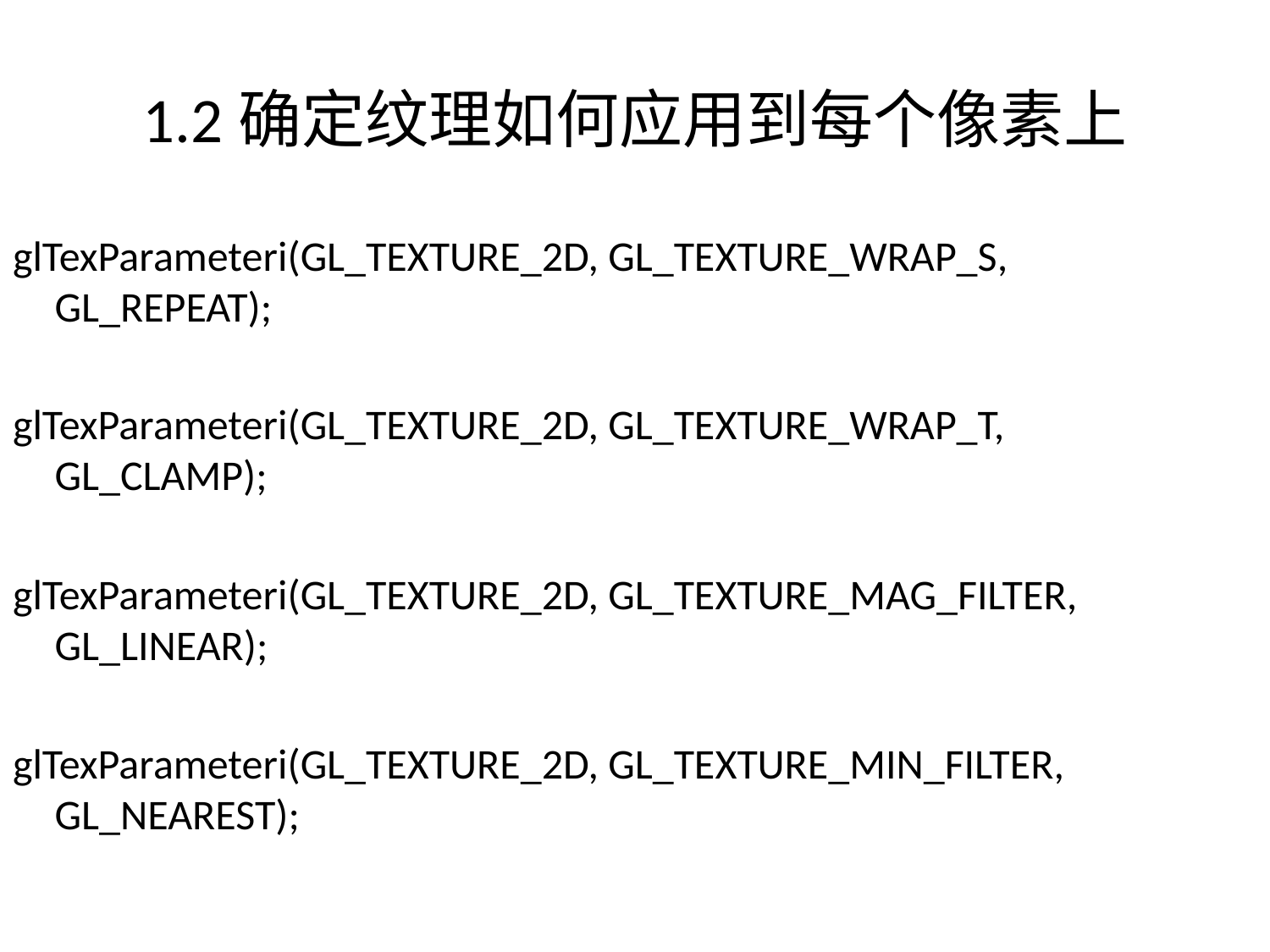

# 1.2确定纹理如何应用到每个像素上
glTexParameteri(GL_TEXTURE_2D, GL_TEXTURE_WRAP_S, GL_REPEAT);

glTexParameteri(GL_TEXTURE_2D, GL_TEXTURE_WRAP_T, GL_CLAMP);

glTexParameteri(GL_TEXTURE_2D, GL_TEXTURE_MAG_FILTER, GL_LINEAR);

glTexParameteri(GL_TEXTURE_2D, GL_TEXTURE_MIN_FILTER, GL_NEAREST);